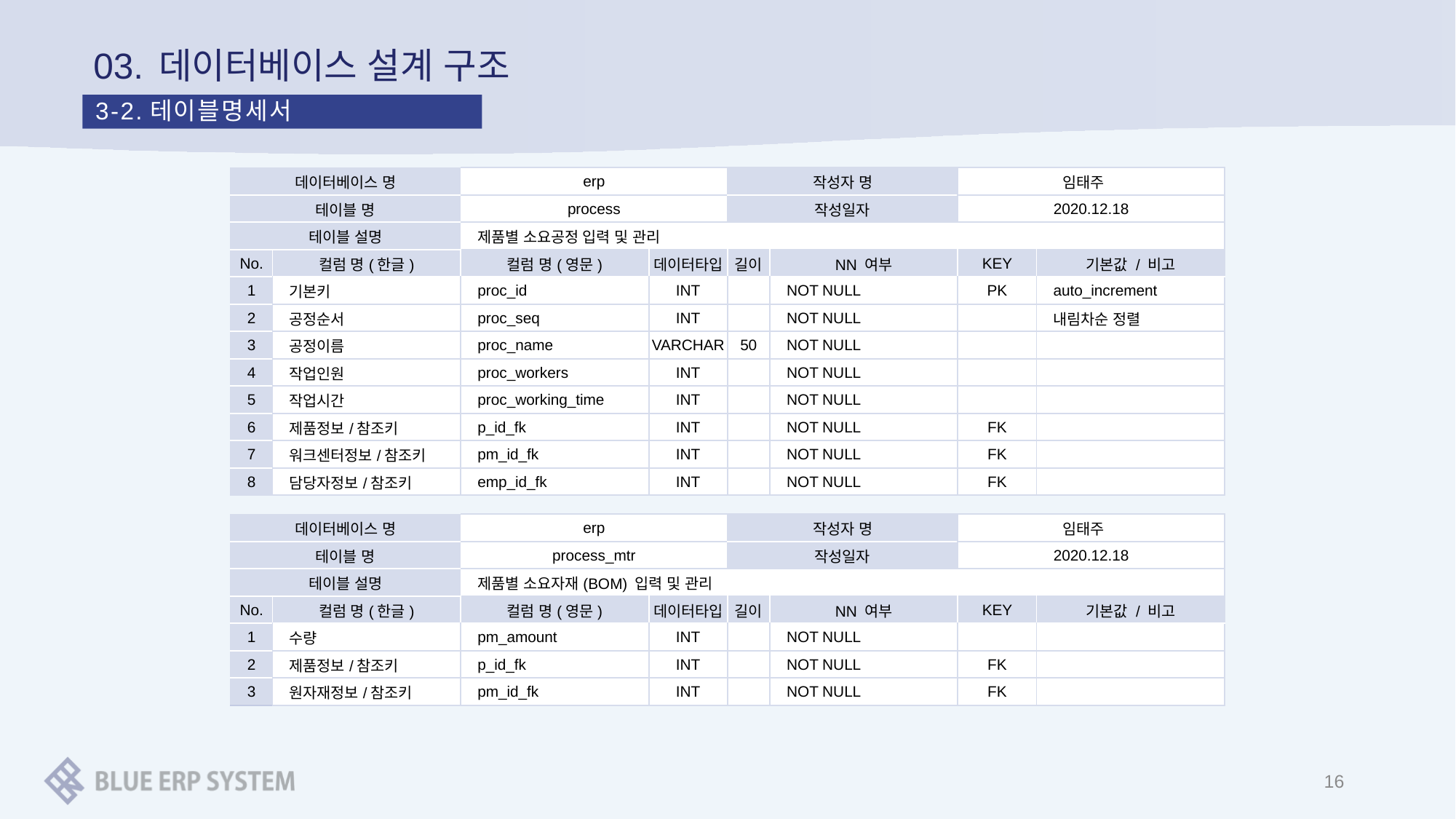

# 03. 데이터베이스 설계 구조
3-2.테이블명세서
| 데이터베이스 명 |  | erp |  | 작성자 명 |  | 임태주 |  |
| --- | --- | --- | --- | --- | --- | --- | --- |
| 테이블 명 |  | process |  | 작성일자 |  | 2020.12.18 |  |
| 테이블 설명 |  | 제품별 소요공정 입력 및 관리 |  |  |  |  |  |
| No. | 컬럼 명(한글) | 컬럼 명(영문) | 데이터타입 | 길이 | NN 여부 | KEY | 기본값 / 비고 |
| 1 | 기본키 | proc\_id | INT |  | NOT NULL | PK | auto\_increment |
| 2 | 공정순서 | proc\_seq | INT |  | NOT NULL |  | 내림차순 정렬 |
| 3 | 공정이름 | proc\_name | VARCHAR | 50 | NOT NULL |  |  |
| 4 | 작업인원 | proc\_workers | INT |  | NOT NULL |  |  |
| 5 | 작업시간 | proc\_working\_time | INT |  | NOT NULL |  |  |
| 6 | 제품정보/참조키 | p\_id\_fk | INT |  | NOT NULL | FK |  |
| 7 | 워크센터정보/참조키 | pm\_id\_fk | INT |  | NOT NULL | FK |  |
| 8 | 담당자정보/참조키 | emp\_id\_fk | INT |  | NOT NULL | FK |  |
| 데이터베이스 명 |  | erp |  | 작성자 명 |  | 임태주 |  |
| --- | --- | --- | --- | --- | --- | --- | --- |
| 테이블 명 |  | process\_mtr |  | 작성일자 |  | 2020.12.18 |  |
| 테이블 설명 |  | 제품별 소요자재(BOM) 입력 및 관리 |  |  |  |  |  |
| No. | 컬럼 명(한글) | 컬럼 명(영문) | 데이터타입 | 길이 | NN 여부 | KEY | 기본값 / 비고 |
| 1 | 수량 | pm\_amount | INT |  | NOT NULL |  |  |
| 2 | 제품정보/참조키 | p\_id\_fk | INT |  | NOT NULL | FK |  |
| 3 | 원자재정보/참조키 | pm\_id\_fk | INT |  | NOT NULL | FK |  |
16